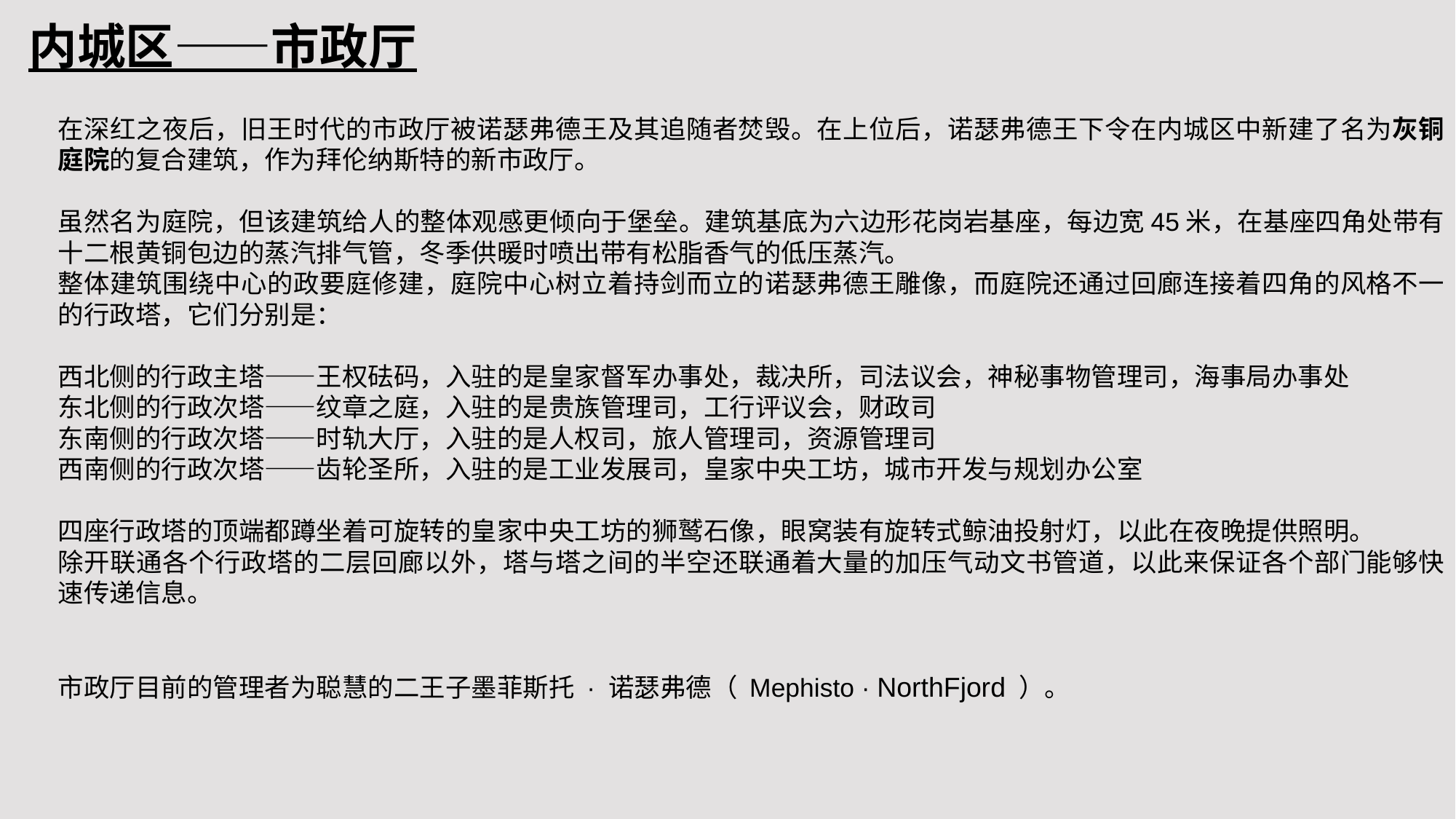

内城区——市政厅
在深红之夜后，旧王时代的市政厅被诺瑟弗德王及其追随者焚毁。在上位后，诺瑟弗德王下令在内城区中新建了名为灰铜庭院的复合建筑，作为拜伦纳斯特的新市政厅。

虽然名为庭院，但该建筑给人的整体观感更倾向于堡垒。建筑基底为六边形花岗岩基座，每边宽45米，在基座四角处带有十二根黄铜包边的蒸汽排气管，冬季供暖时喷出带有松脂香气的低压蒸汽。
整体建筑围绕中心的政要庭修建，庭院中心树立着持剑而立的诺瑟弗德王雕像，而庭院还通过回廊连接着四角的风格不一的行政塔，它们分别是：

西北侧的行政主塔——王权砝码，入驻的是皇家督军办事处，裁决所，司法议会，神秘事物管理司，海事局办事处
东北侧的行政次塔——纹章之庭，入驻的是贵族管理司，工行评议会，财政司
东南侧的行政次塔——时轨大厅，入驻的是人权司，旅人管理司，资源管理司
西南侧的行政次塔——齿轮圣所，入驻的是工业发展司，皇家中央工坊，城市开发与规划办公室

四座行政塔的顶端都蹲坐着可旋转的皇家中央工坊的狮鹫石像，眼窝装有旋转式鲸油投射灯，以此在夜晚提供照明。
除开联通各个行政塔的二层回廊以外，塔与塔之间的半空还联通着大量的加压气动文书管道，以此来保证各个部门能够快速传递信息。

市政厅目前的管理者为聪慧的二王子墨菲斯托 · 诺瑟弗德（ Mephisto · NorthFjord ）。